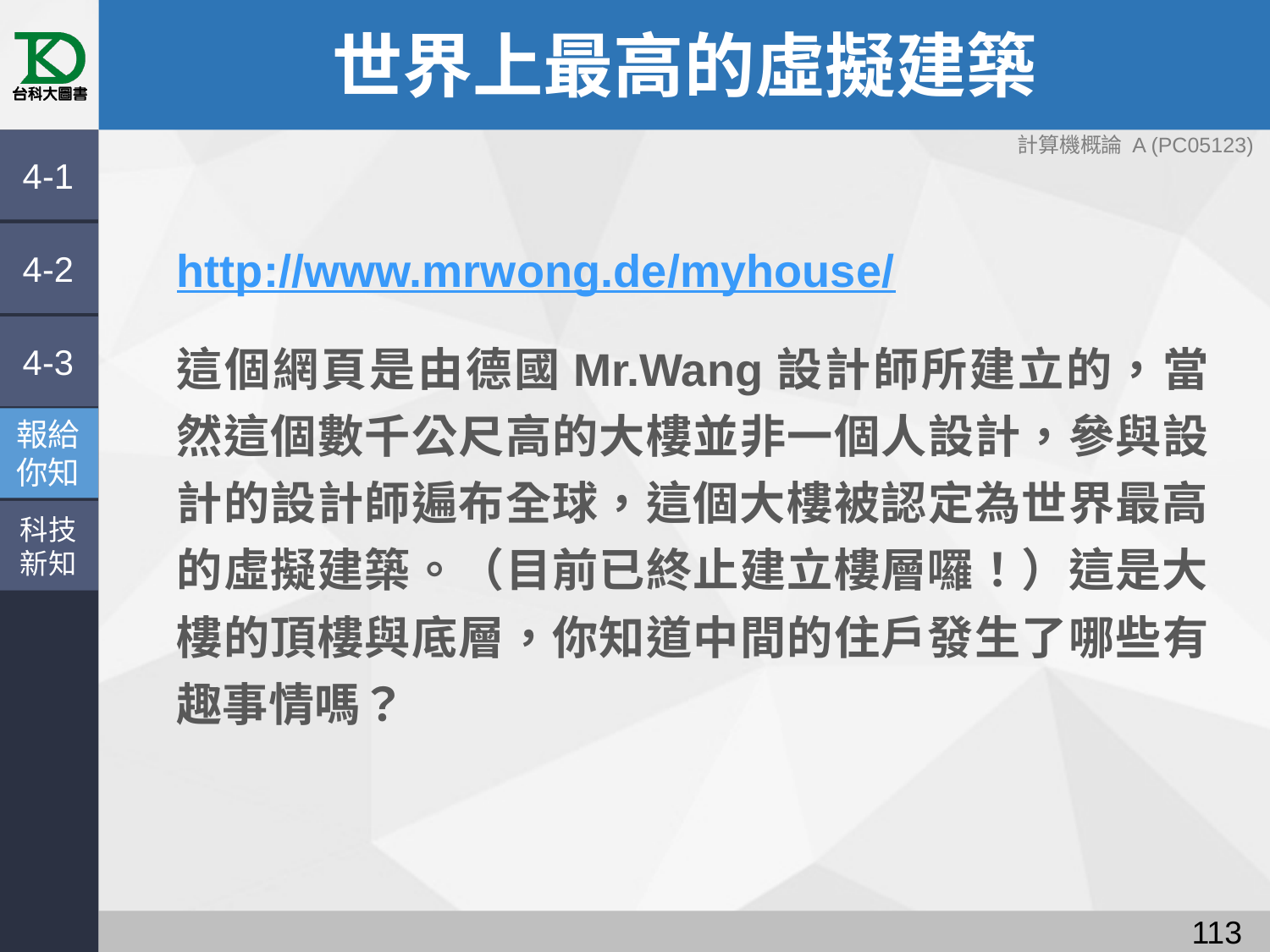

# 世界上最高的虛擬建築
4-1
4-2
http://www.mrwong.de/myhouse/
這個網頁是由德國Mr.Wang設計師所建立的，當然這個數千公尺高的大樓並非一個人設計，參與設計的設計師遍布全球，這個大樓被認定為世界最高的虛擬建築。（目前已終止建立樓層囉！）這是大樓的頂樓與底層，你知道中間的住戶發生了哪些有趣事情嗎？
4-3
報給
你知
科技
新知
113